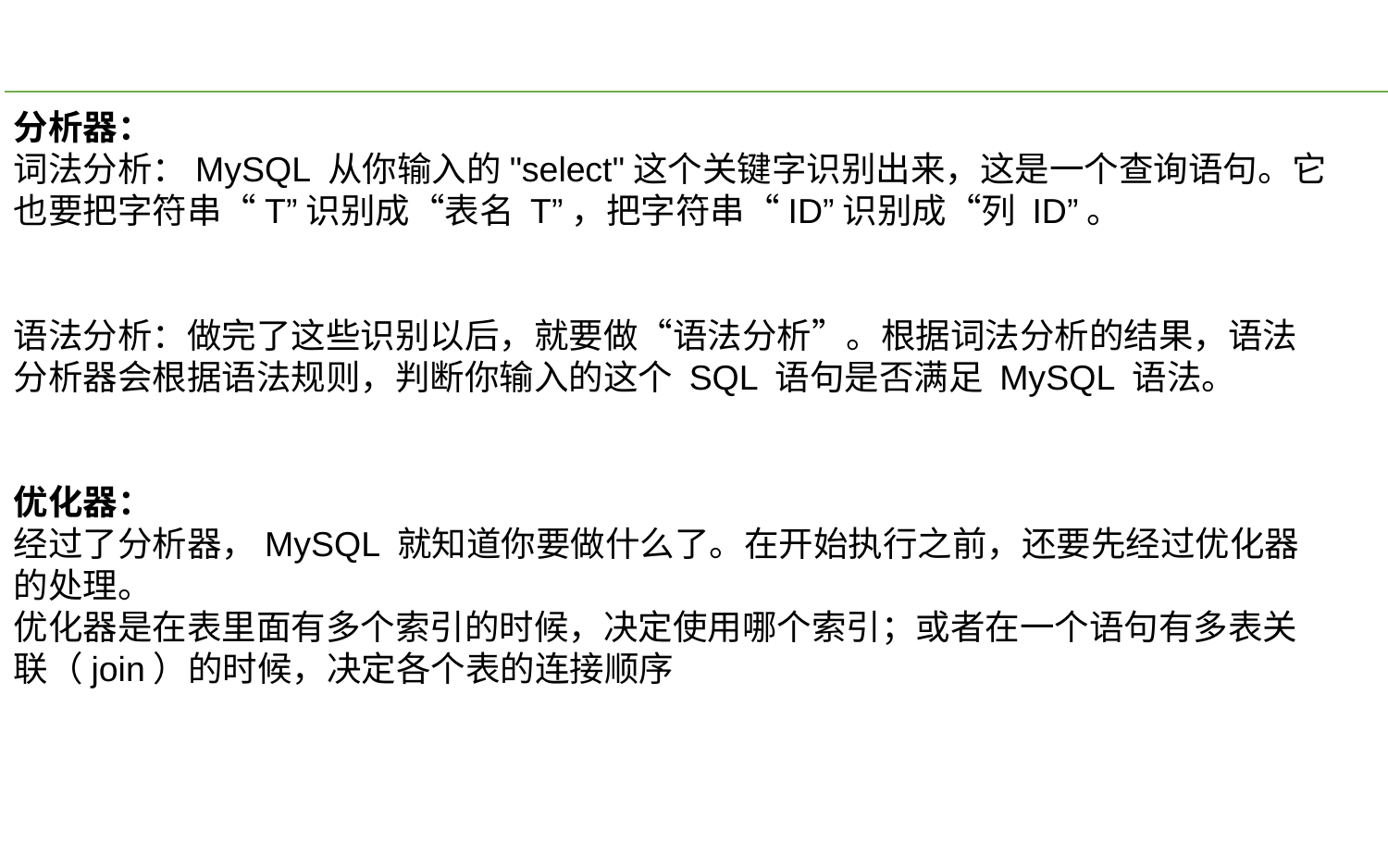

分析器：
词法分析：MySQL 从你输入的"select"这个关键字识别出来，这是一个查询语句。它也要把字符串“T”识别成“表名 T”，把字符串“ID”识别成“列 ID”。

语法分析：做完了这些识别以后，就要做“语法分析”。根据词法分析的结果，语法分析器会根据语法规则，判断你输入的这个 SQL 语句是否满足 MySQL 语法。

优化器：
经过了分析器，MySQL 就知道你要做什么了。在开始执行之前，还要先经过优化器的处理。
优化器是在表里面有多个索引的时候，决定使用哪个索引；或者在一个语句有多表关联（join）的时候，决定各个表的连接顺序